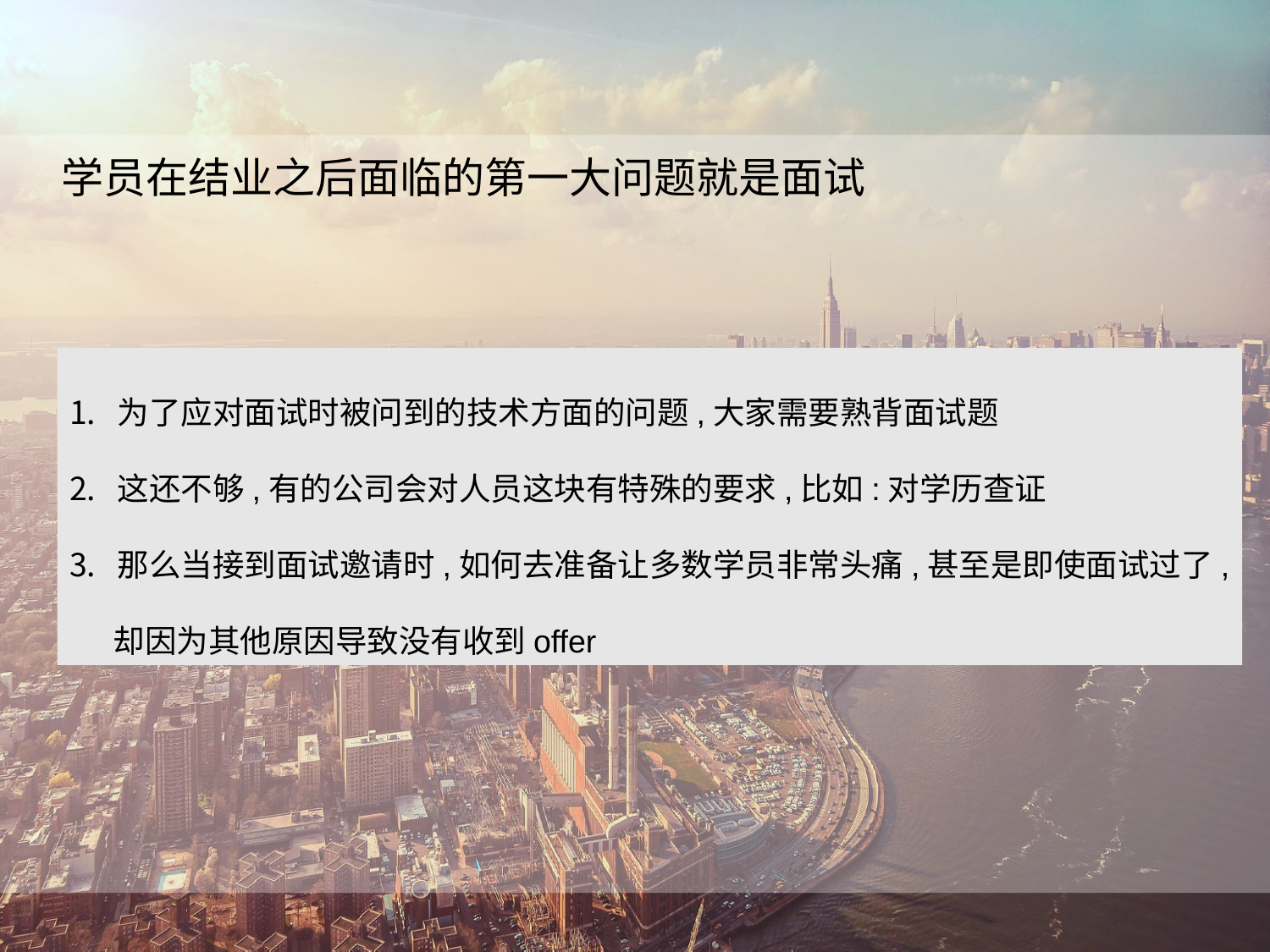

学员在结业之后面临的第一大问题就是面试

为了应对面试时被问到的技术方面的问题,大家需要熟背面试题
这还不够,有的公司会对人员这块有特殊的要求,比如:对学历查证
那么当接到面试邀请时,如何去准备让多数学员非常头痛,甚至是即使面试过了,
     却因为其他原因导致没有收到offer